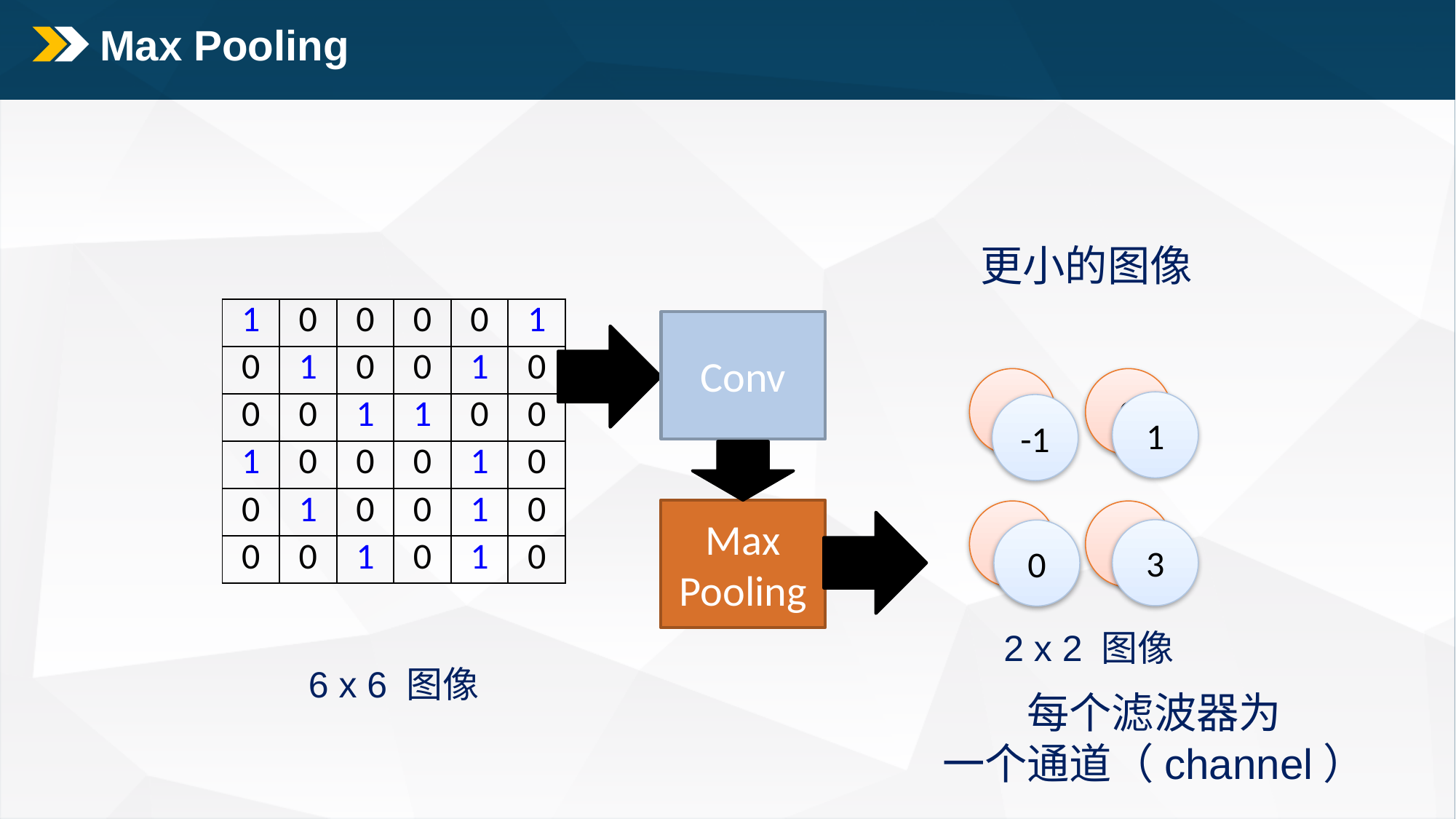

# Max Pooling

更小的图像
| 1 | 0 | 0 | 0 | 0 | 1 |
| --- | --- | --- | --- | --- | --- |
| 0 | 1 | 0 | 0 | 1 | 0 |
| 0 | 0 | 1 | 1 | 0 | 0 |
| 1 | 0 | 0 | 0 | 1 | 0 |
| 0 | 1 | 0 | 0 | 1 | 0 |
| 0 | 0 | 1 | 0 | 1 | 0 |
Conv

3
0
1
-1

Max
Pooling
3
1

3
0
2 x 2 图像
6 x 6 图像
每个滤波器为
一个通道（channel）